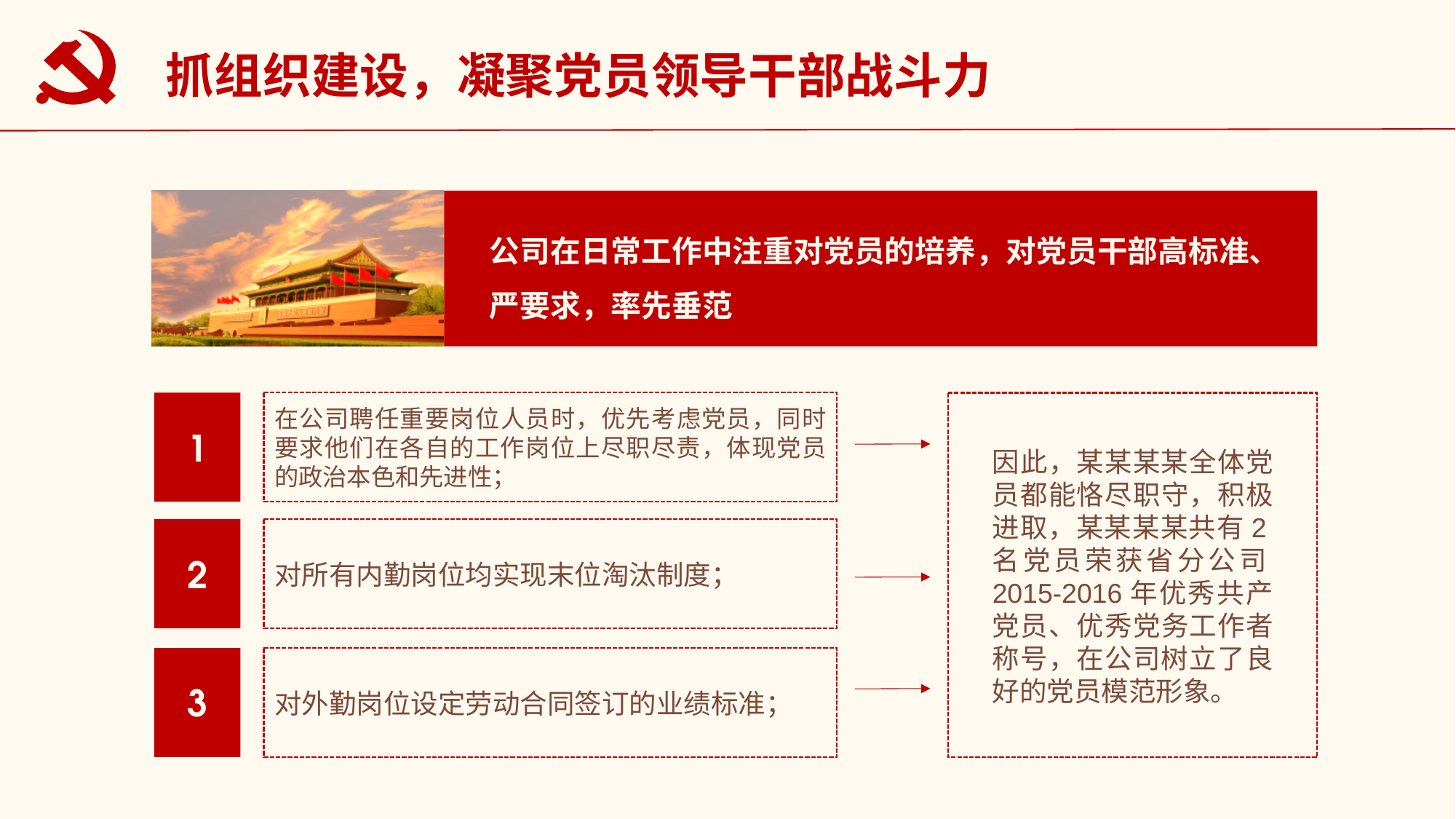

抓组织建设，凝聚党员领导干部战斗力

    公司在日常工作中注重对党员的培养，对党员干部高标准、
    严要求，率先垂范
1
在公司聘任重要岗位人员时，优先考虑党员，同时要求他们在各自的工作岗位上尽职尽责，体现党员的政治本色和先进性；

因此，某某某某全体党员都能恪尽职守，积极进取，某某某某共有2名党员荣获省分公司2015-2016年优秀共产党员、优秀党务工作者称号，在公司树立了良好的党员模范形象。
2
对所有内勤岗位均实现末位淘汰制度；
3
对外勤岗位设定劳动合同签订的业绩标准；